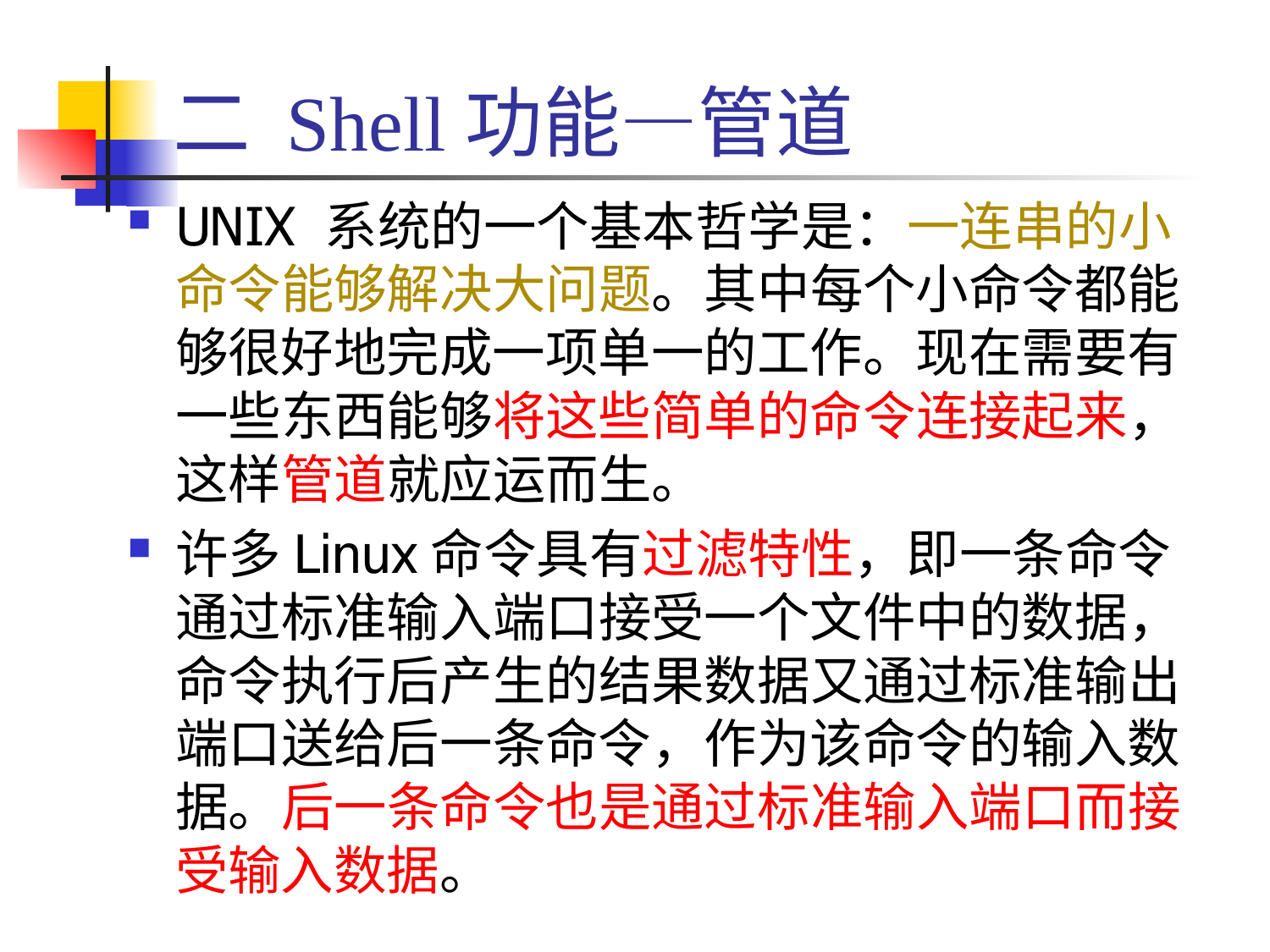

# 二 Shell功能—管道
UNIX 系统的一个基本哲学是：一连串的小命令能够解决大问题。其中每个小命令都能够很好地完成一项单一的工作。现在需要有一些东西能够将这些简单的命令连接起来，这样管道就应运而生。
许多Linux命令具有过滤特性，即一条命令通过标准输入端口接受一个文件中的数据，命令执行后产生的结果数据又通过标准输出端口送给后一条命令，作为该命令的输入数据。后一条命令也是通过标准输入端口而接受输入数据。